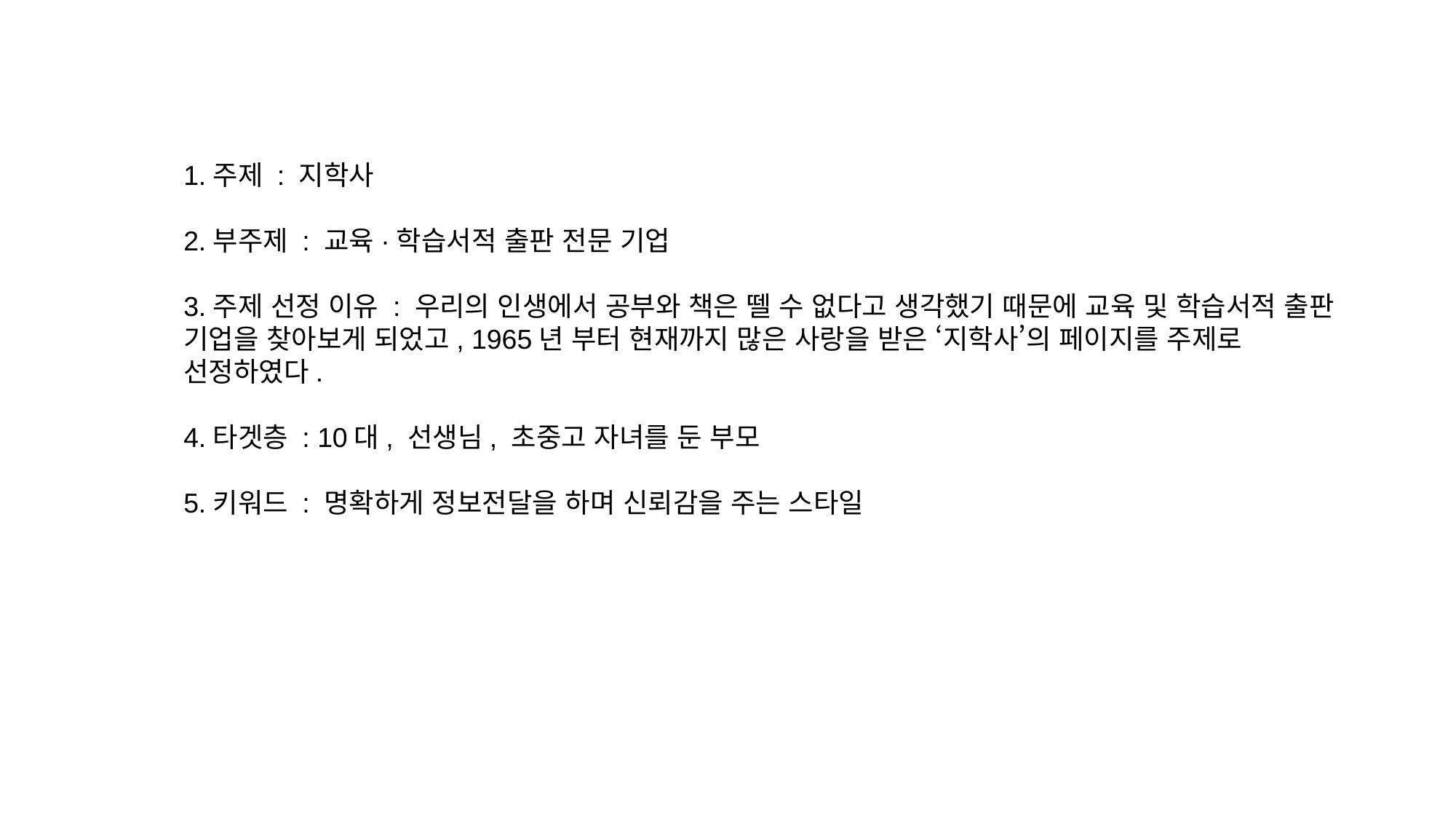

1.주제 : 지학사

2.부주제 : 교육·학습서적 출판 전문 기업

3.주제 선정 이유 : 우리의 인생에서 공부와 책은 뗄 수 없다고 생각했기 때문에 교육 및 학습서적 출판 기업을 찾아보게 되었고, 1965년 부터 현재까지 많은 사랑을 받은 ‘지학사’의 페이지를 주제로 선정하였다.

4.타겟층 : 10대, 선생님, 초중고 자녀를 둔 부모

5.키워드 : 명확하게 정보전달을 하며 신뢰감을 주는 스타일